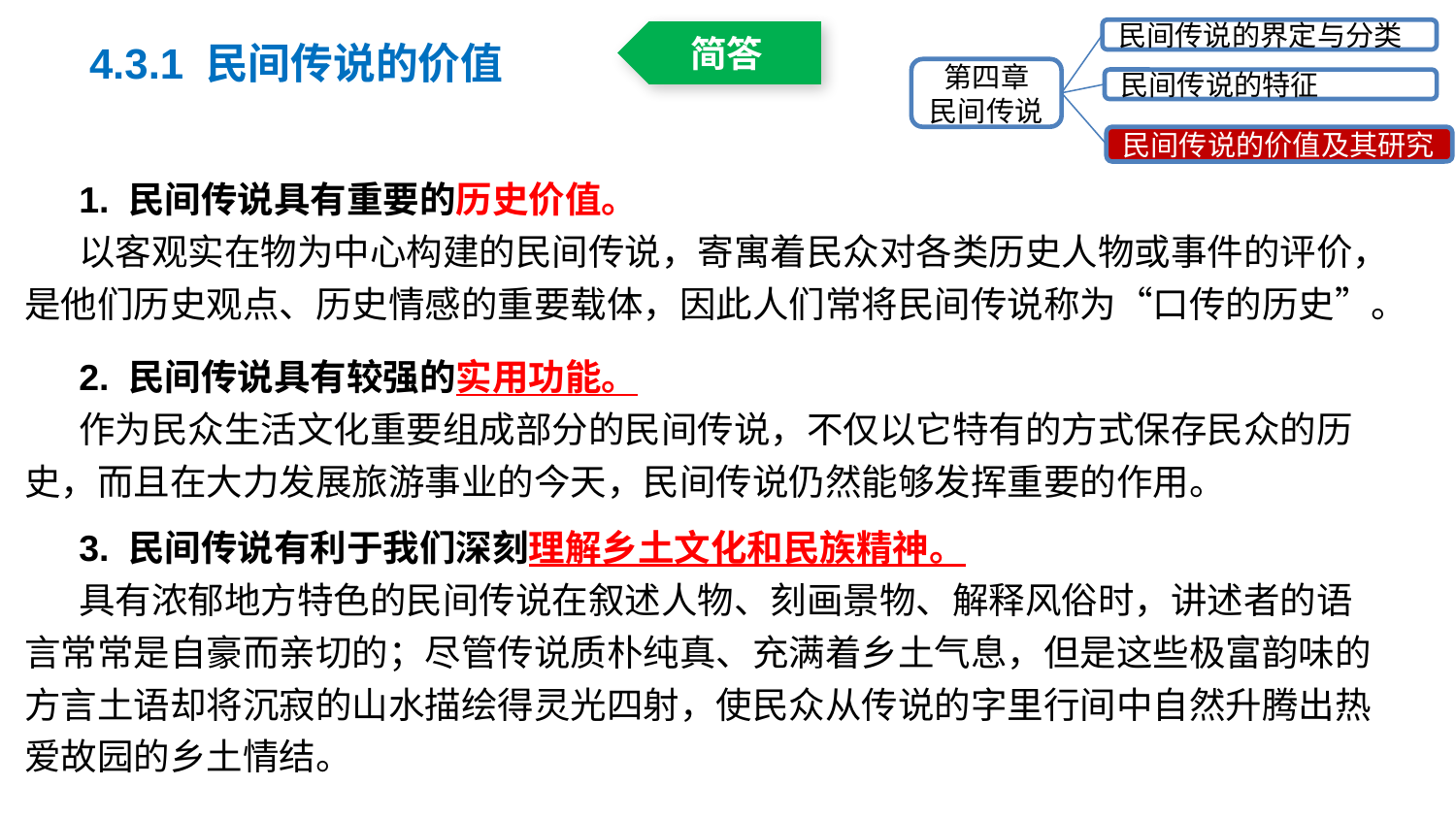

4.3.1 民间传说的价值
民间传说的界定与分类
第四章
民间传说
民间传说的特征
民间传说的价值及其研究
简答
1. 民间传说具有重要的历史价值。
以客观实在物为中心构建的民间传说，寄寓着民众对各类历史人物或事件的评价，是他们历史观点、历史情感的重要载体，因此人们常将民间传说称为“口传的历史”。
2. 民间传说具有较强的实用功能。
作为民众生活文化重要组成部分的民间传说，不仅以它特有的方式保存民众的历史，而且在大力发展旅游事业的今天，民间传说仍然能够发挥重要的作用。
3. 民间传说有利于我们深刻理解乡土文化和民族精神。
具有浓郁地方特色的民间传说在叙述人物、刻画景物、解释风俗时，讲述者的语言常常是自豪而亲切的；尽管传说质朴纯真、充满着乡土气息，但是这些极富韵味的方言土语却将沉寂的山水描绘得灵光四射，使民众从传说的字里行间中自然升腾出热爱故园的乡土情结。